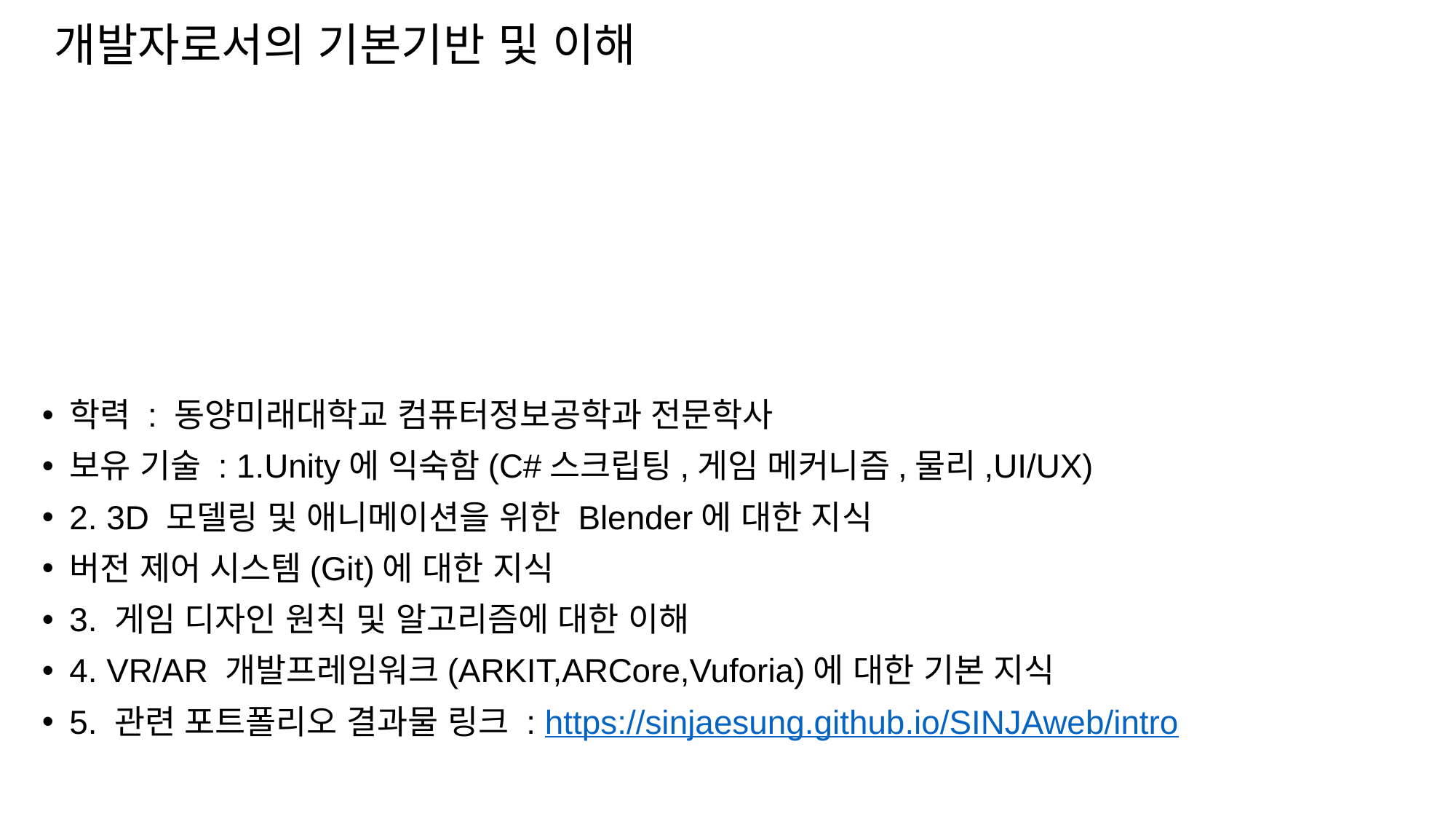

# 개발자로서의 기본기반 및 이해
학력 : 동양미래대학교 컴퓨터정보공학과 전문학사
보유 기술 : 1.Unity에 익숙함(C#스크립팅,게임 메커니즘,물리,UI/UX)
2. 3D 모델링 및 애니메이션을 위한 Blender에 대한 지식
버전 제어 시스템(Git)에 대한 지식
3. 게임 디자인 원칙 및 알고리즘에 대한 이해
4. VR/AR 개발프레임워크(ARKIT,ARCore,Vuforia)에 대한 기본 지식
5. 관련 포트폴리오 결과물 링크 : https://sinjaesung.github.io/SINJAweb/intro